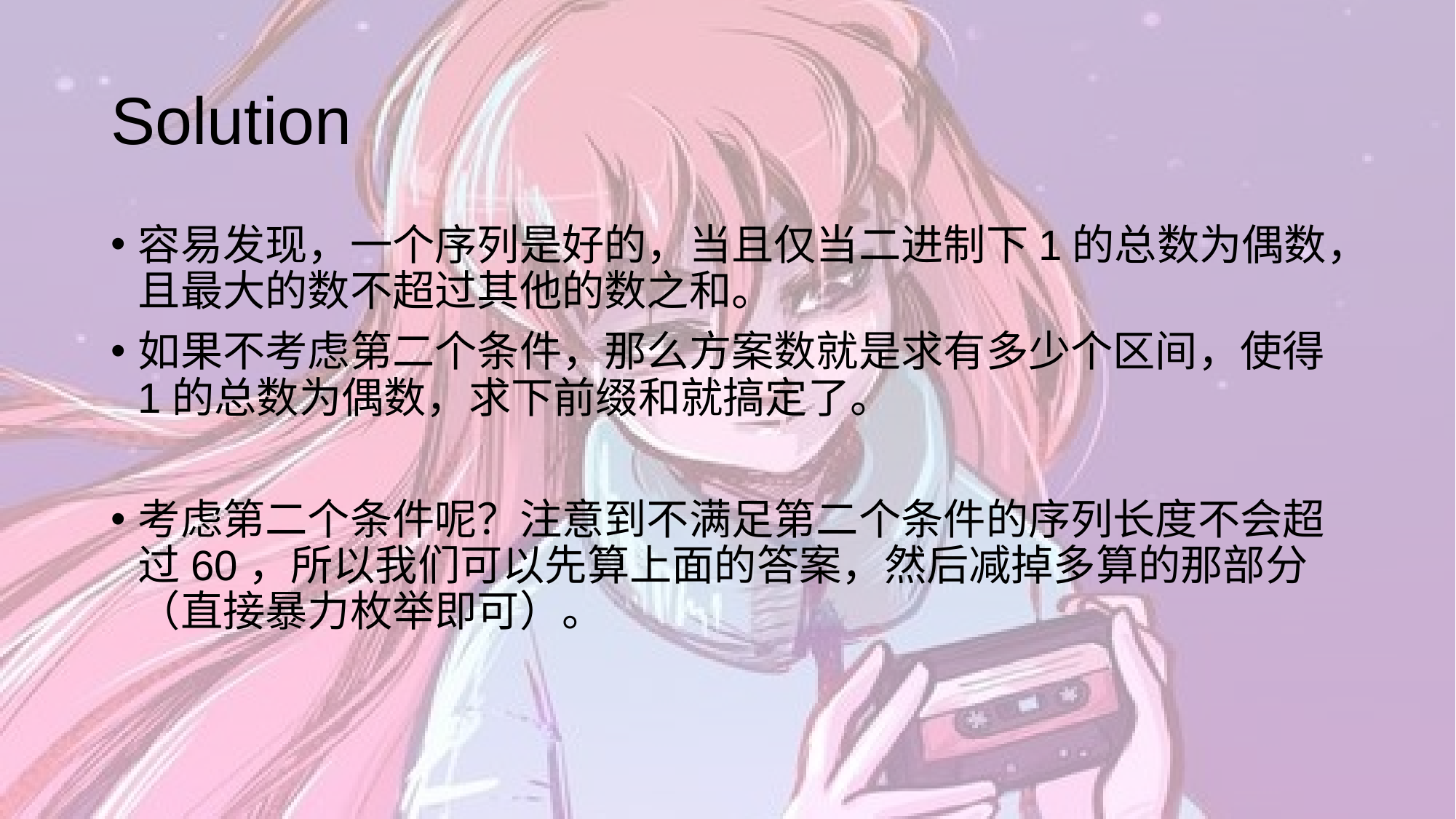

# Solution
容易发现，一个序列是好的，当且仅当二进制下1的总数为偶数，且最大的数不超过其他的数之和。
如果不考虑第二个条件，那么方案数就是求有多少个区间，使得1的总数为偶数，求下前缀和就搞定了。

考虑第二个条件呢？注意到不满足第二个条件的序列长度不会超过60，所以我们可以先算上面的答案，然后减掉多算的那部分（直接暴力枚举即可）。